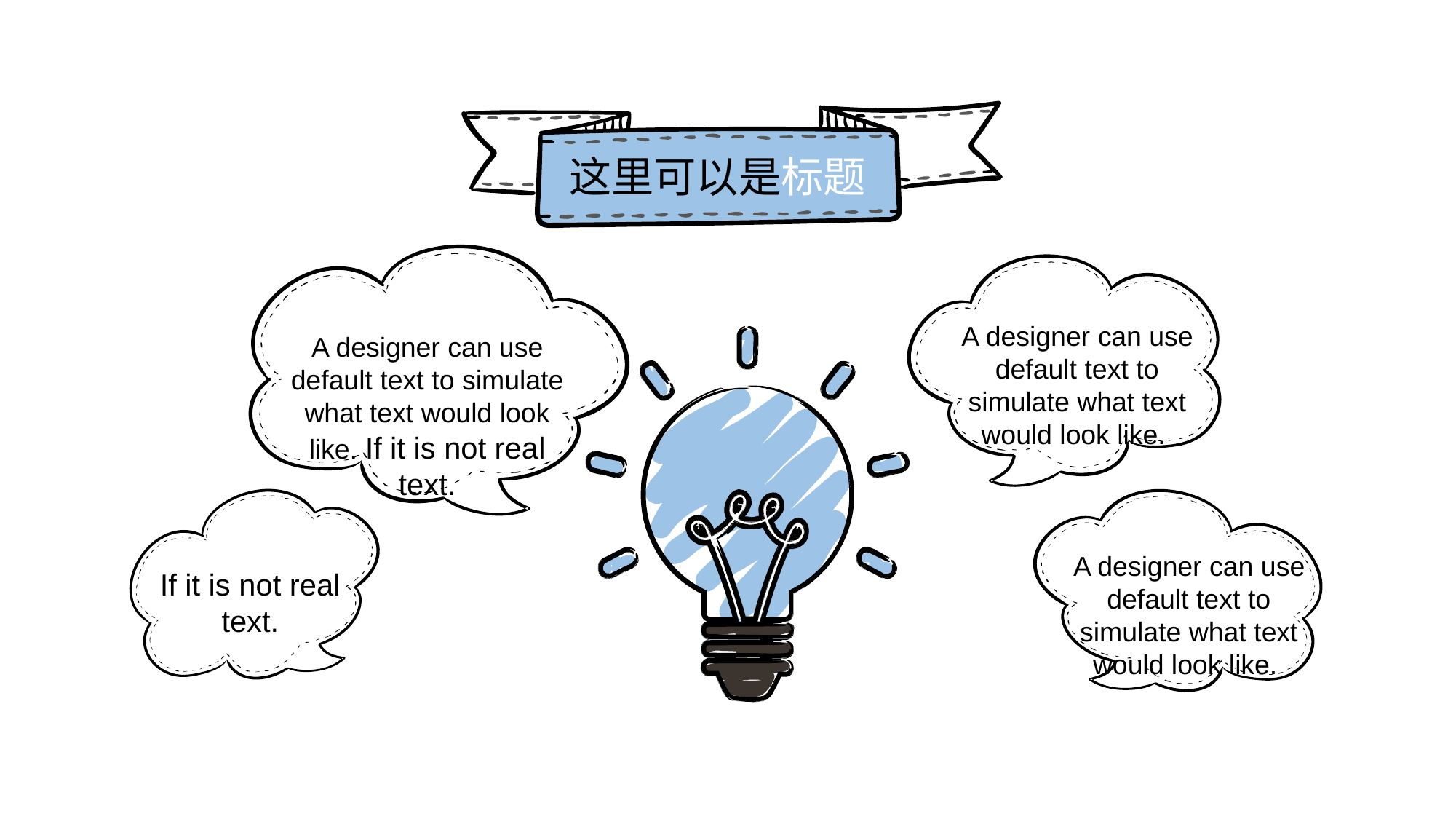

这里可以是标题

A designer can use default text to simulate what text would look like.
A designer can use default text to simulate what text would look like. If it is not real text.

A designer can use default text to simulate what text would look like.
If it is not real text.